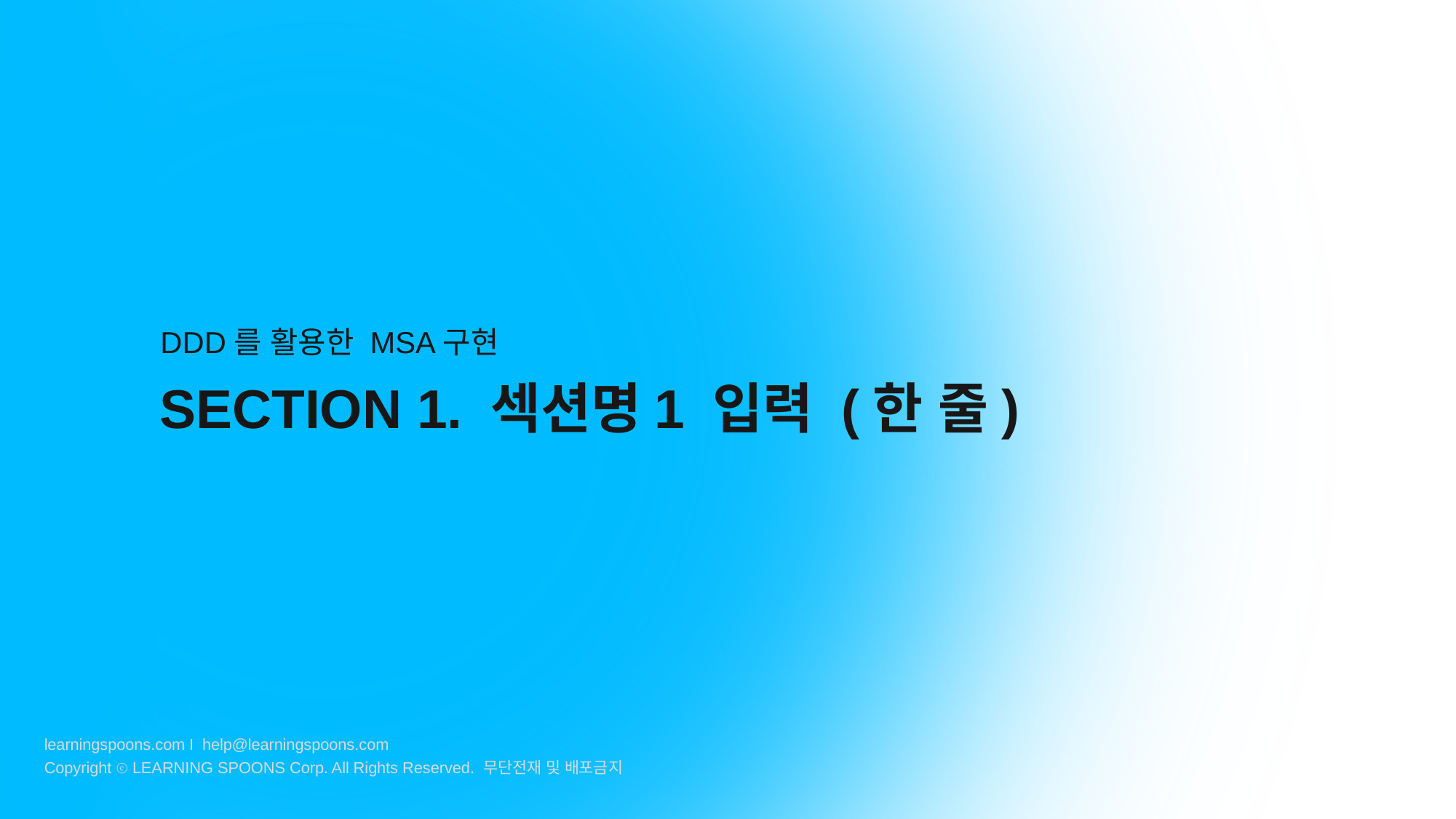

DDD를 활용한 MSA구현
SECTION 1. 섹션명1 입력 (한 줄)